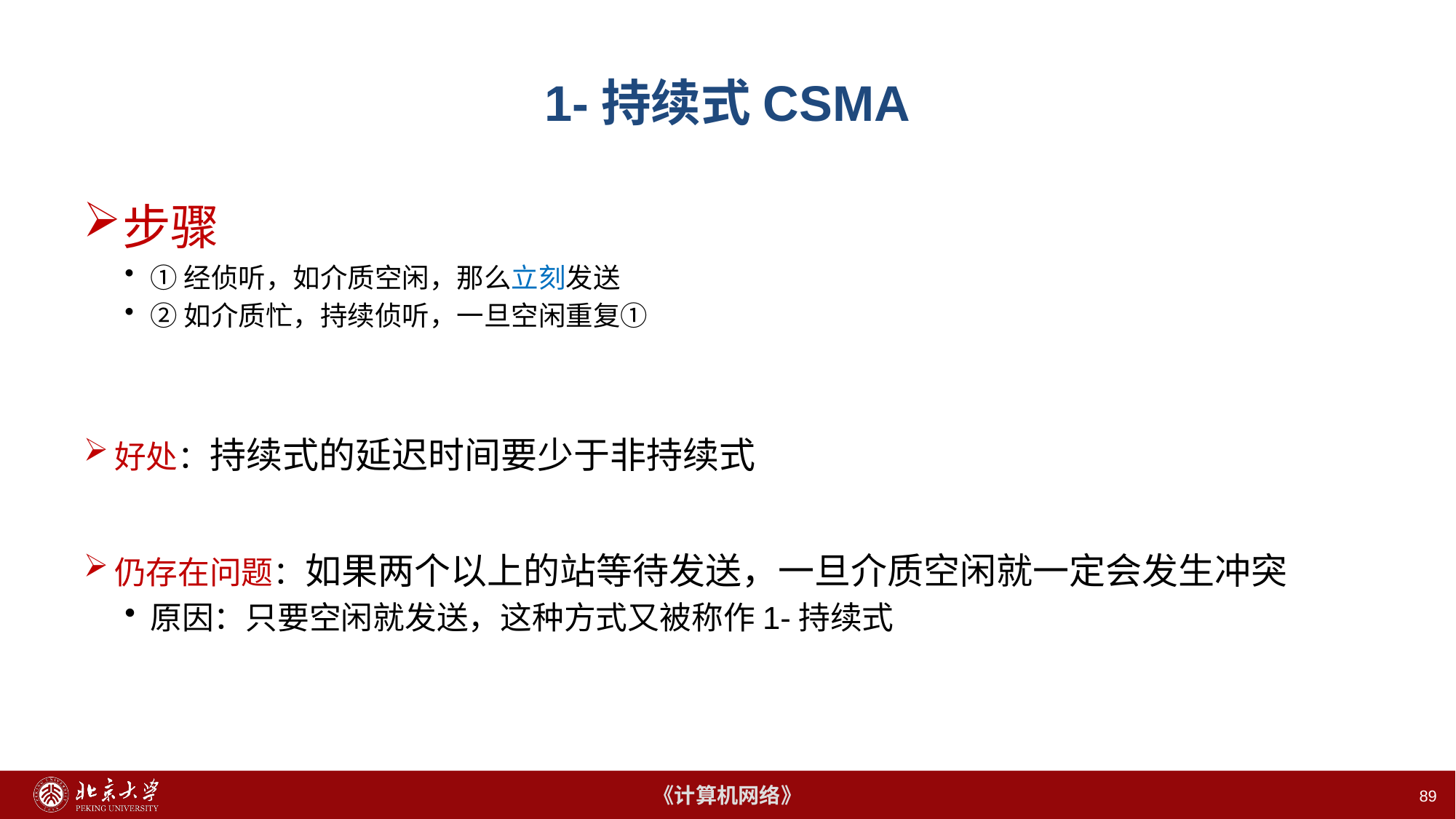

# 1-持续式CSMA
步骤
①经侦听，如介质空闲，那么立刻发送
②如介质忙，持续侦听，一旦空闲重复①

好处：持续式的延迟时间要少于非持续式

仍存在问题：如果两个以上的站等待发送，一旦介质空闲就一定会发生冲突
原因：只要空闲就发送，这种方式又被称作1-持续式
89